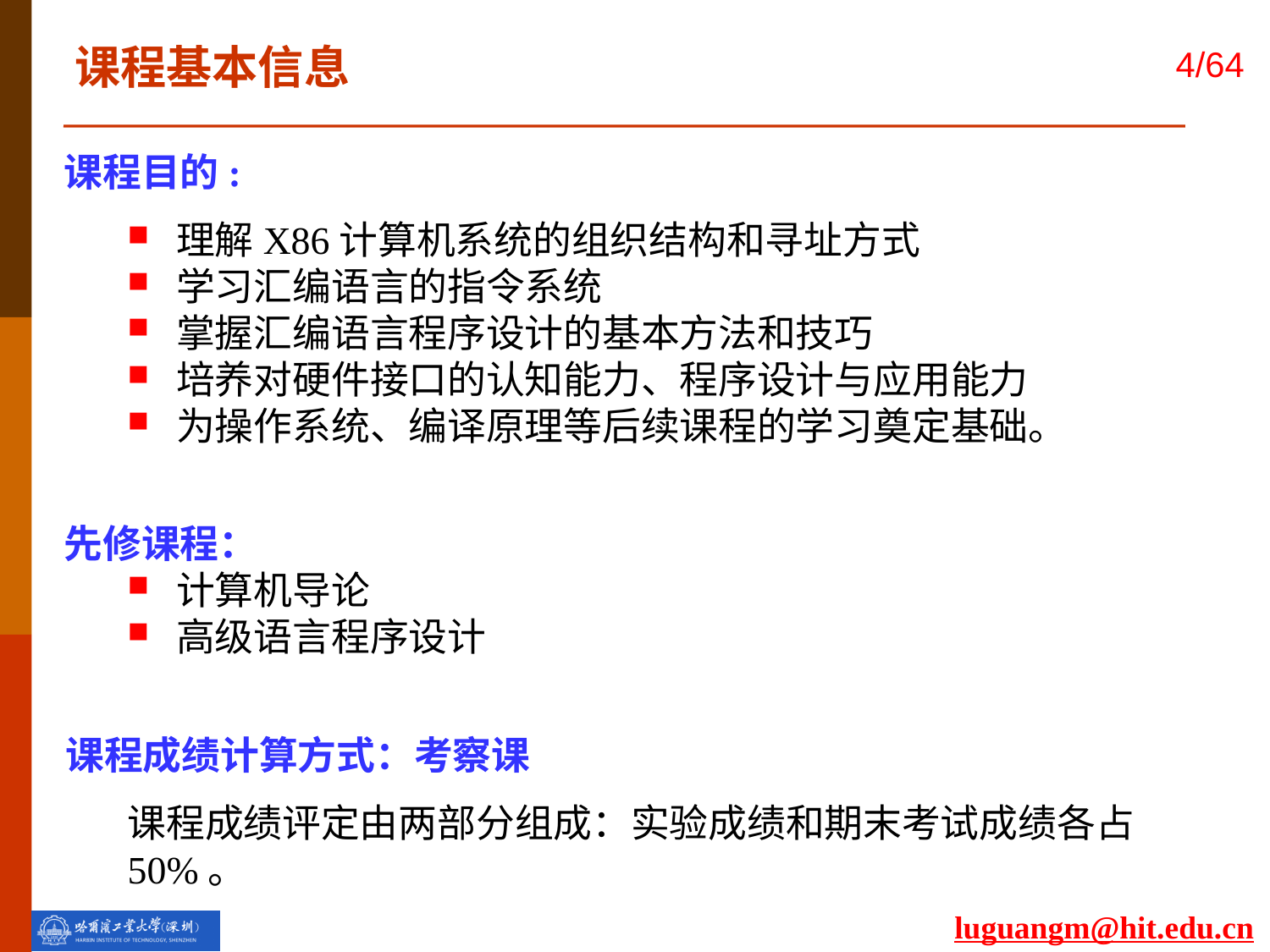

# 课程基本信息
课程目的:
理解X86计算机系统的组织结构和寻址方式
学习汇编语言的指令系统
掌握汇编语言程序设计的基本方法和技巧
培养对硬件接口的认知能力、程序设计与应用能力
为操作系统、编译原理等后续课程的学习奠定基础。

先修课程：
计算机导论
高级语言程序设计

课程成绩计算方式：考察课
	课程成绩评定由两部分组成：实验成绩和期末考试成绩各占50%。